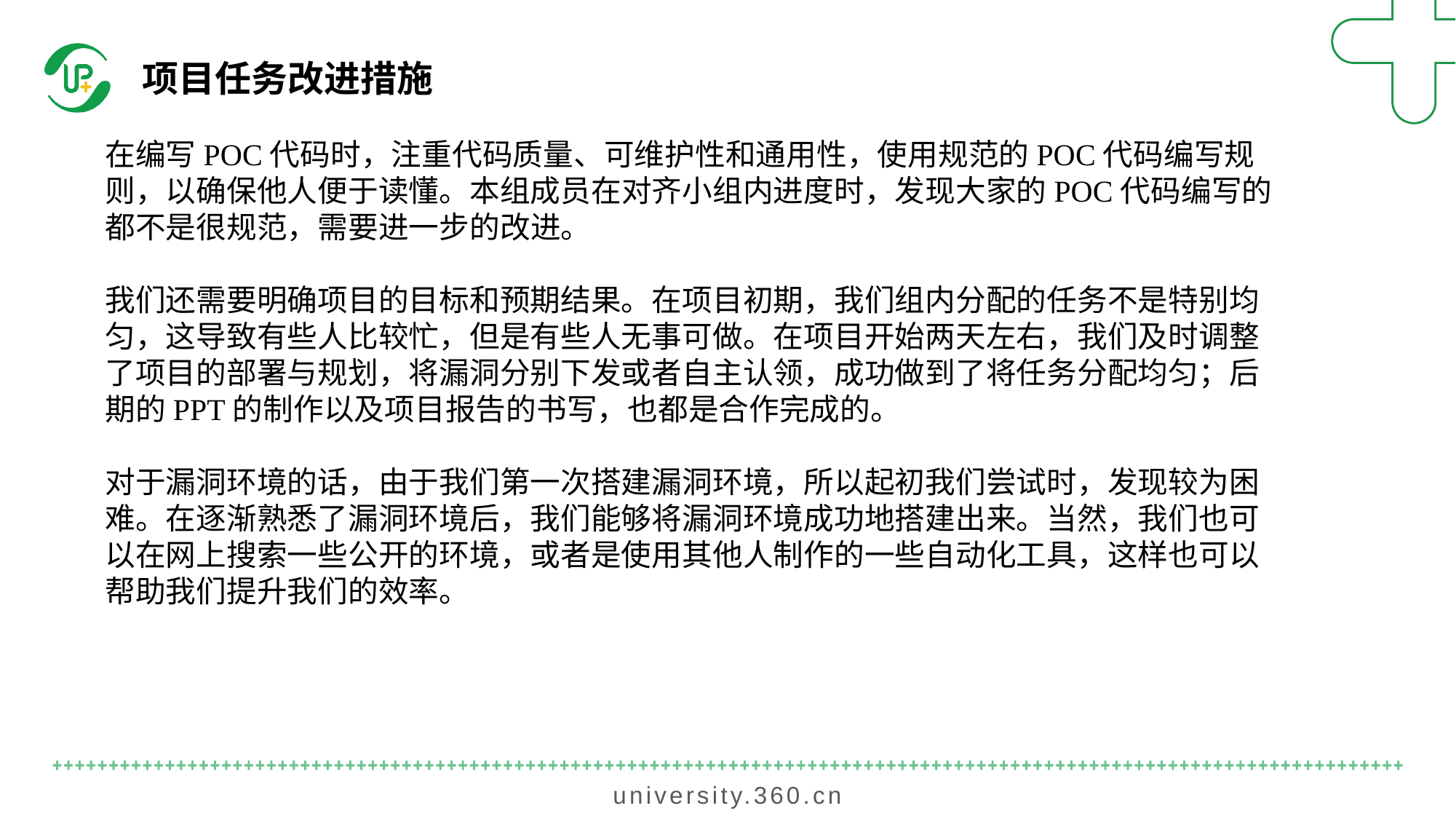

项目任务改进措施
在编写POC代码时，注重代码质量、可维护性和通用性，使用规范的POC代码编写规则，以确保他人便于读懂。本组成员在对齐小组内进度时，发现大家的POC代码编写的都不是很规范，需要进一步的改进。

我们还需要明确项目的目标和预期结果。在项目初期，我们组内分配的任务不是特别均匀，这导致有些人比较忙，但是有些人无事可做。在项目开始两天左右，我们及时调整了项目的部署与规划，将漏洞分别下发或者自主认领，成功做到了将任务分配均匀；后期的PPT的制作以及项目报告的书写，也都是合作完成的。

对于漏洞环境的话，由于我们第一次搭建漏洞环境，所以起初我们尝试时，发现较为困难。在逐渐熟悉了漏洞环境后，我们能够将漏洞环境成功地搭建出来。当然，我们也可以在网上搜索一些公开的环境，或者是使用其他人制作的一些自动化工具，这样也可以帮助我们提升我们的效率。